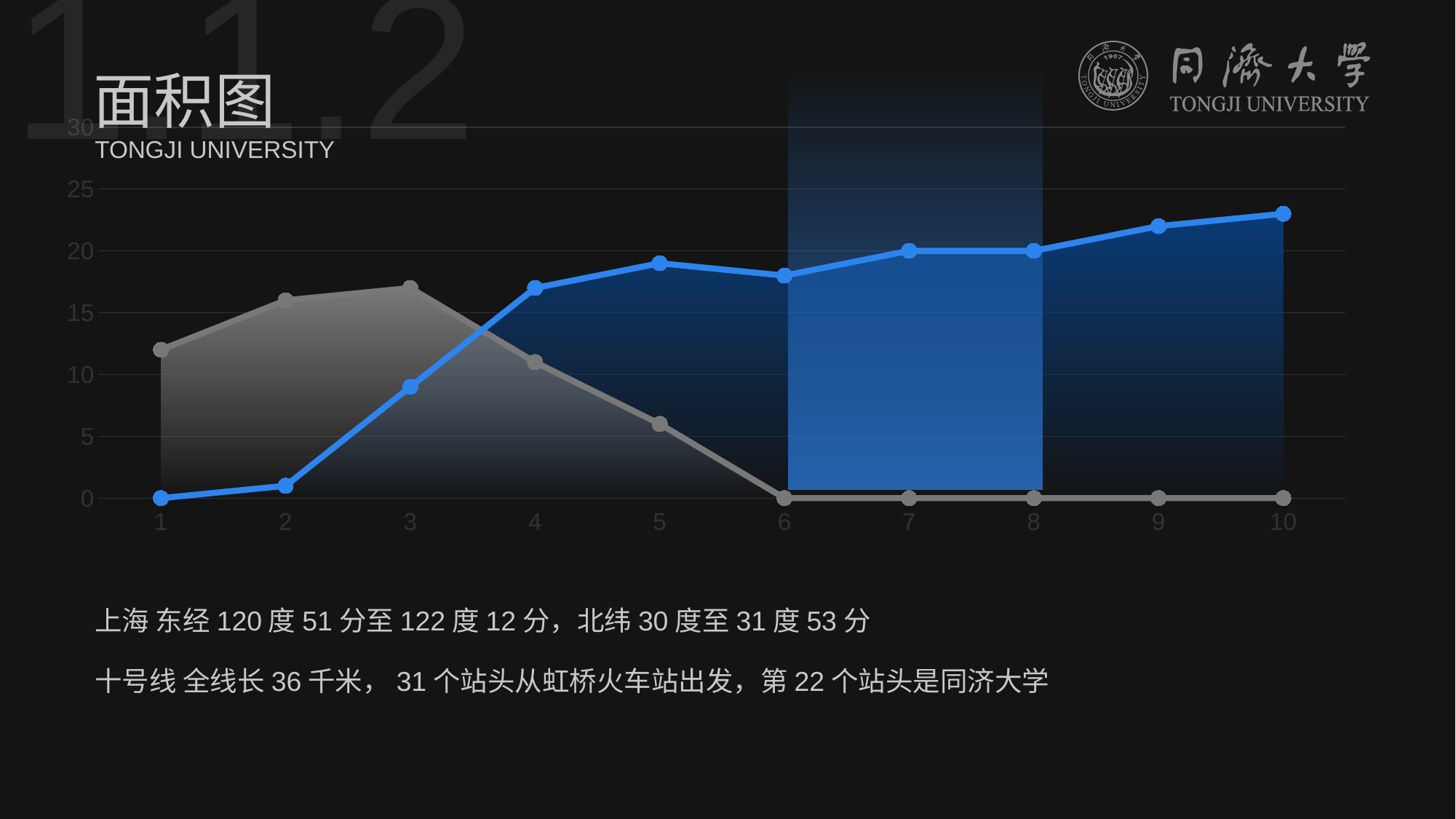

1.1.2

面积图

### Chart

| Category | 改这里的数据就行 | 这里的数据也要改 | 折线图 | 折线图2 |
|---|---|---|---|---|
| 1 | 12.0 | 0.0 | 12.0 | 0.0 |
| 2 | 16.0 | 1.0 | 16.0 | 1.0 |
| 3 | 17.0 | 9.0 | 17.0 | 9.0 |
| 4 | 11.0 | 17.0 | 11.0 | 17.0 |
| 5 | 6.0 | 19.0 | 6.0 | 19.0 |
| 6 | 0.0 | 18.0 | 0.0 | 18.0 |
| 7 | None | 20.0 | 0.0 | 20.0 |
| 8 | None | 20.0 | 0.0 | 20.0 |
| 9 | None | 22.0 | 0.0 | 22.0 |
| 10 | None | 23.0 | 0.0 | 23.0 |
TONGJI UNIVERSITY
上海 东经120度51分至122度12分，北纬30度至31度53分
十号线 全线长36千米，31个站头从虹桥火车站出发，第22个站头是同济大学